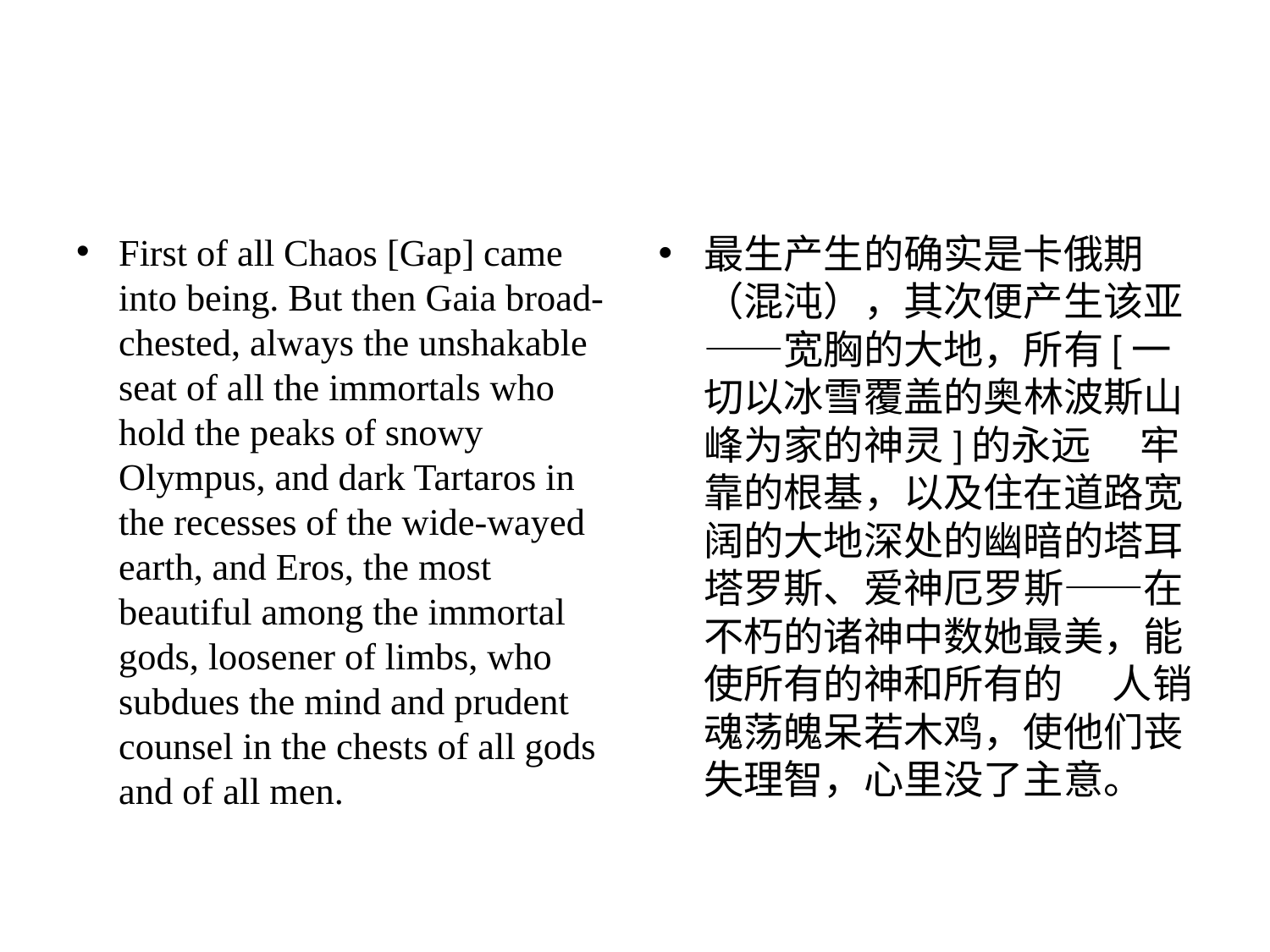

#
First of all Chaos [Gap] came into being. But then Gaia broad-chested, always the unshakable seat of all the immortals who hold the peaks of snowy Olympus, and dark Tartaros in the recesses of the wide-wayed earth, and Eros, the most beautiful among the immortal gods, loosener of limbs, who subdues the mind and prudent counsel in the chests of all gods and of all men.
最⽣产⽣的确实是卡俄期（混沌），其次便产⽣该亚——宽胸的⼤地，所有[⼀切以冰雪覆盖的奥林波斯⼭峰为家的神灵]的永远 　牢靠的根基，以及住在道路宽阔的⼤地深处的幽暗的塔⽿塔罗斯、爱神厄罗斯——在不朽的诸神中数她最美，能使所有的神和所有的 　⼈销魂荡魄呆若⽊鸡，使他们丧失理智，⼼⾥没了主意。